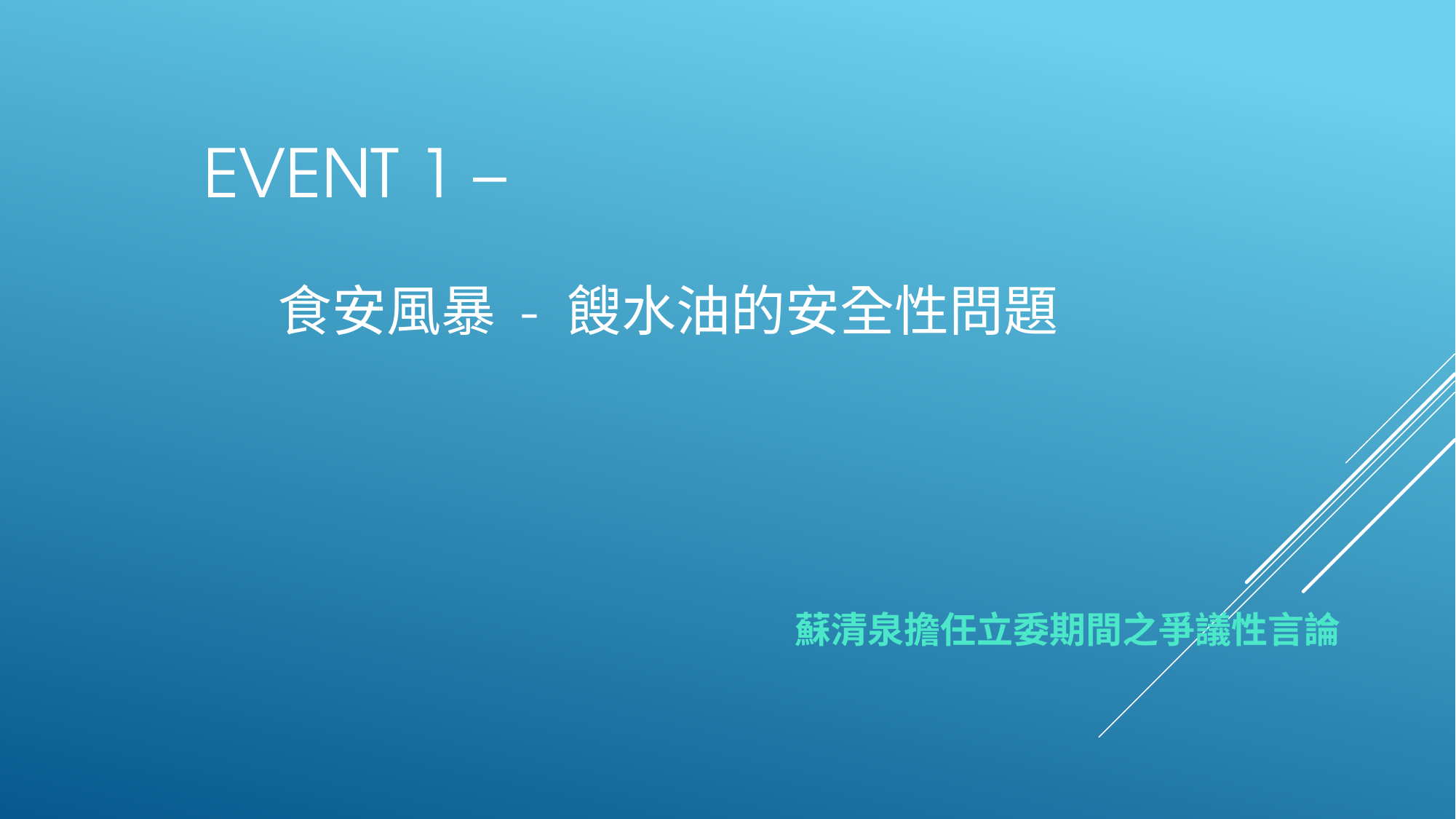

Event 1 –

     食安風暴 - 餿水油的安全性問題
# 蘇清泉擔任立委期間之爭議性言論